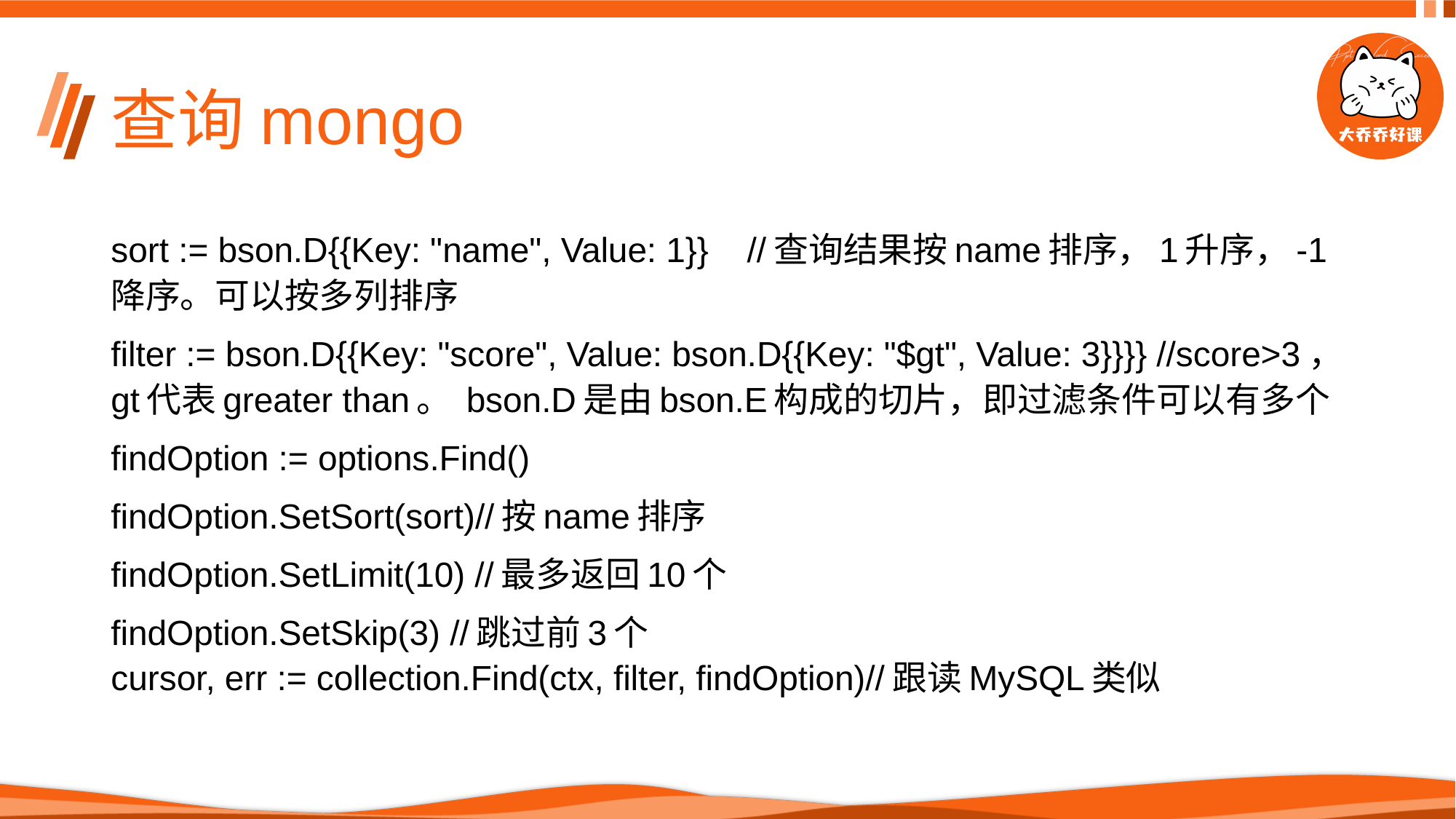

# 查询mongo
sort := bson.D{{Key: "name", Value: 1}}    //查询结果按name排序，1升序，-1降序。可以按多列排序
filter := bson.D{{Key: "score", Value: bson.D{{Key: "$gt", Value: 3}}}} //score>3，gt代表greater than。 bson.D是由bson.E构成的切片，即过滤条件可以有多个
findOption := options.Find()
findOption.SetSort(sort)//按name排序
findOption.SetLimit(10) //最多返回10个
findOption.SetSkip(3) //跳过前3个
cursor, err := collection.Find(ctx, filter, findOption)//跟读MySQL类似